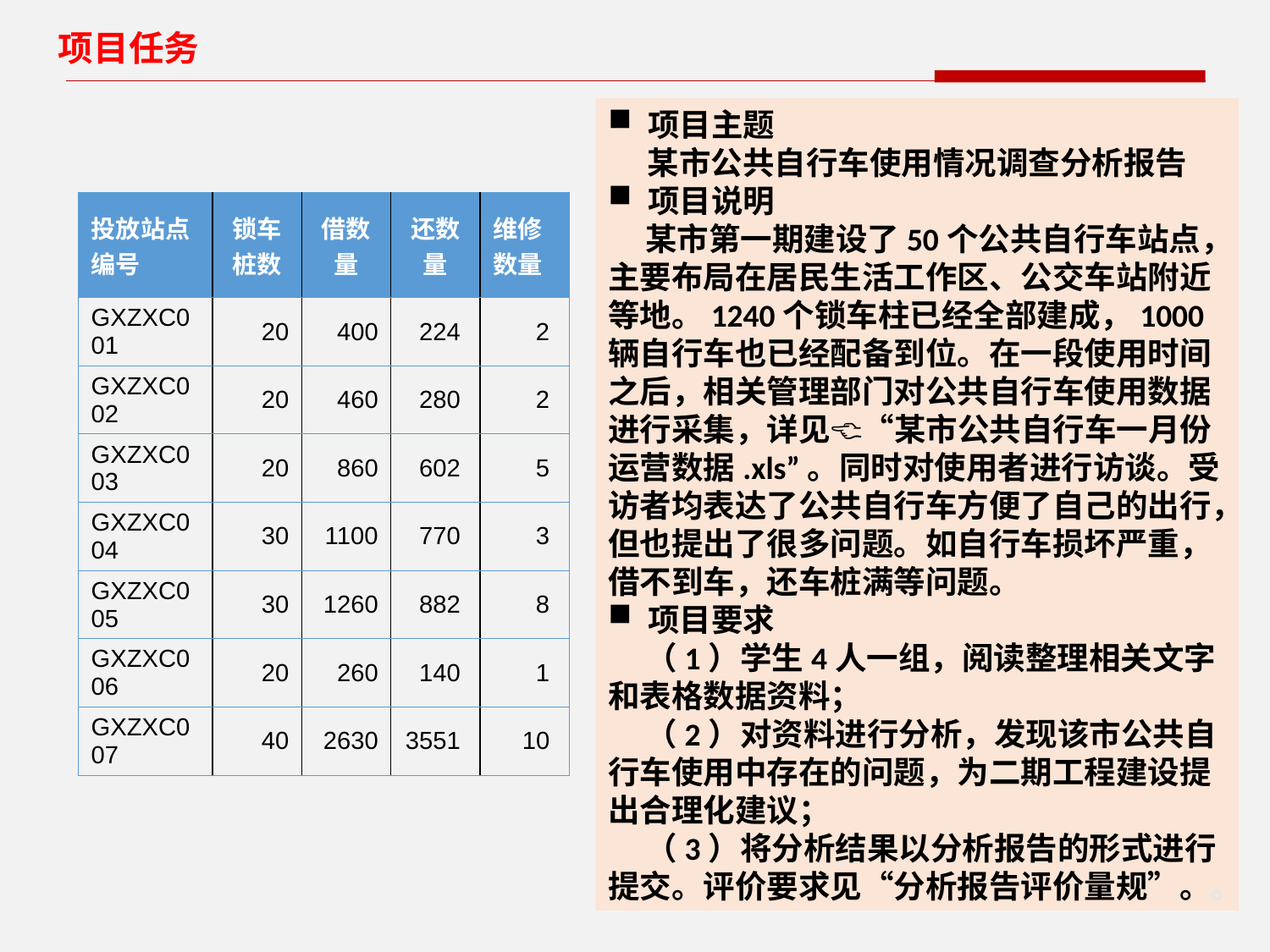

项目任务
项目主题
某市公共自行车使用情况调查分析报告
项目说明
某市第一期建设了50个公共自行车站点，主要布局在居民生活工作区、公交车站附近等地。1240个锁车柱已经全部建成，1000辆自行车也已经配备到位。在一段使用时间之后，相关管理部门对公共自行车使用数据进行采集，详见👈“某市公共自行车一月份运营数据.xls”。同时对使用者进行访谈。受访者均表达了公共自行车方便了自己的出行，但也提出了很多问题。如自行车损坏严重，借不到车，还车桩满等问题。
项目要求
（1）学生4人一组，阅读整理相关文字和表格数据资料；
（2）对资料进行分析，发现该市公共自行车使用中存在的问题，为二期工程建设提出合理化建议；
（3）将分析结果以分析报告的形式进行提交。评价要求见“分析报告评价量规”。。
| 投放站点编号 | 锁车桩数 | 借数量 | 还数量 | 维修数量 |
| --- | --- | --- | --- | --- |
| GXZXC001 | 20 | 400 | 224 | 2 |
| GXZXC002 | 20 | 460 | 280 | 2 |
| GXZXC003 | 20 | 860 | 602 | 5 |
| GXZXC004 | 30 | 1100 | 770 | 3 |
| GXZXC005 | 30 | 1260 | 882 | 8 |
| GXZXC006 | 20 | 260 | 140 | 1 |
| GXZXC007 | 40 | 2630 | 3551 | 10 |